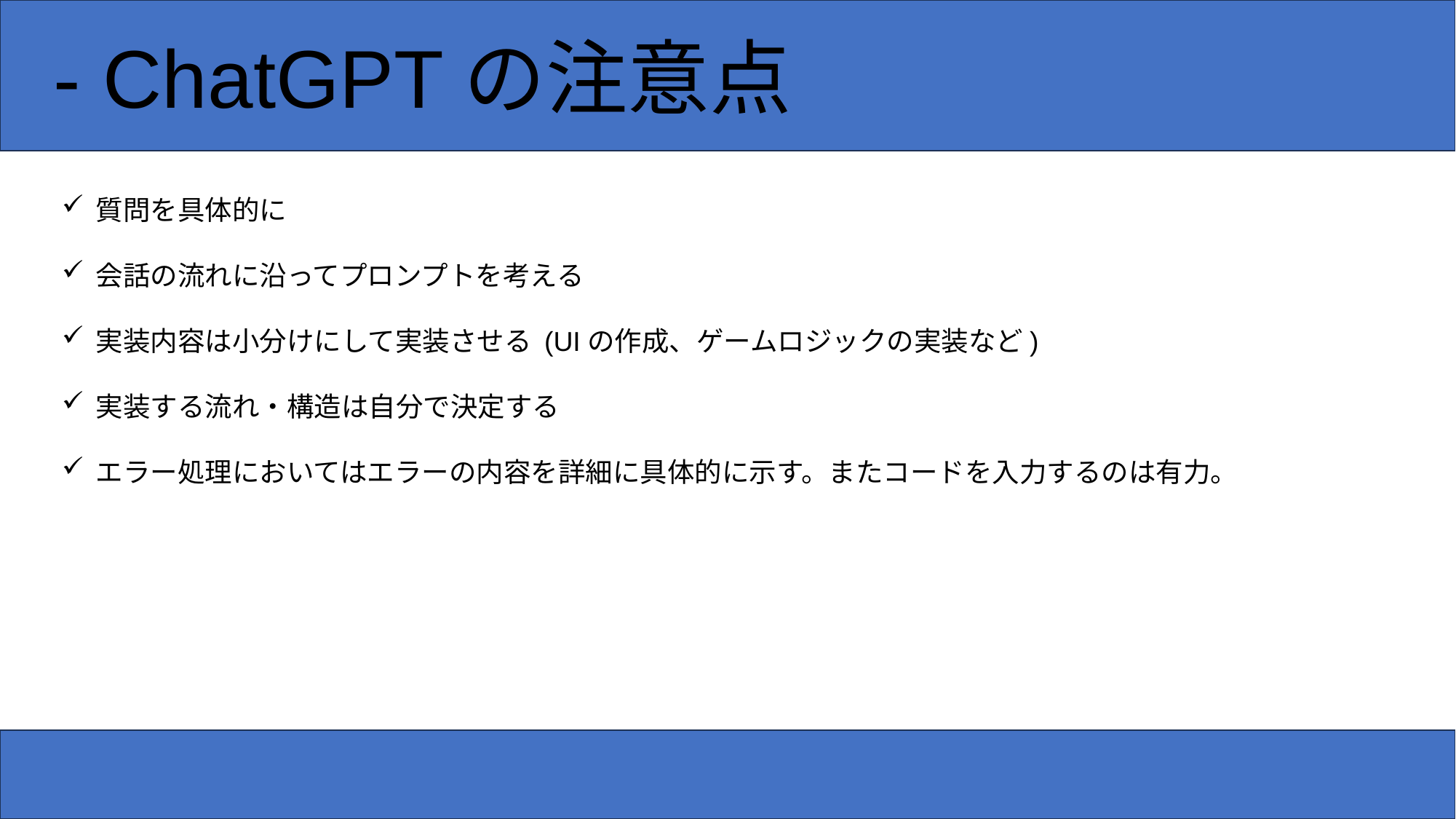

- ChatGPTの注意点
質問を具体的に
会話の流れに沿ってプロンプトを考える
実装内容は小分けにして実装させる (UIの作成、ゲームロジックの実装など)
実装する流れ・構造は自分で決定する
エラー処理においてはエラーの内容を詳細に具体的に示す。またコードを入力するのは有力。